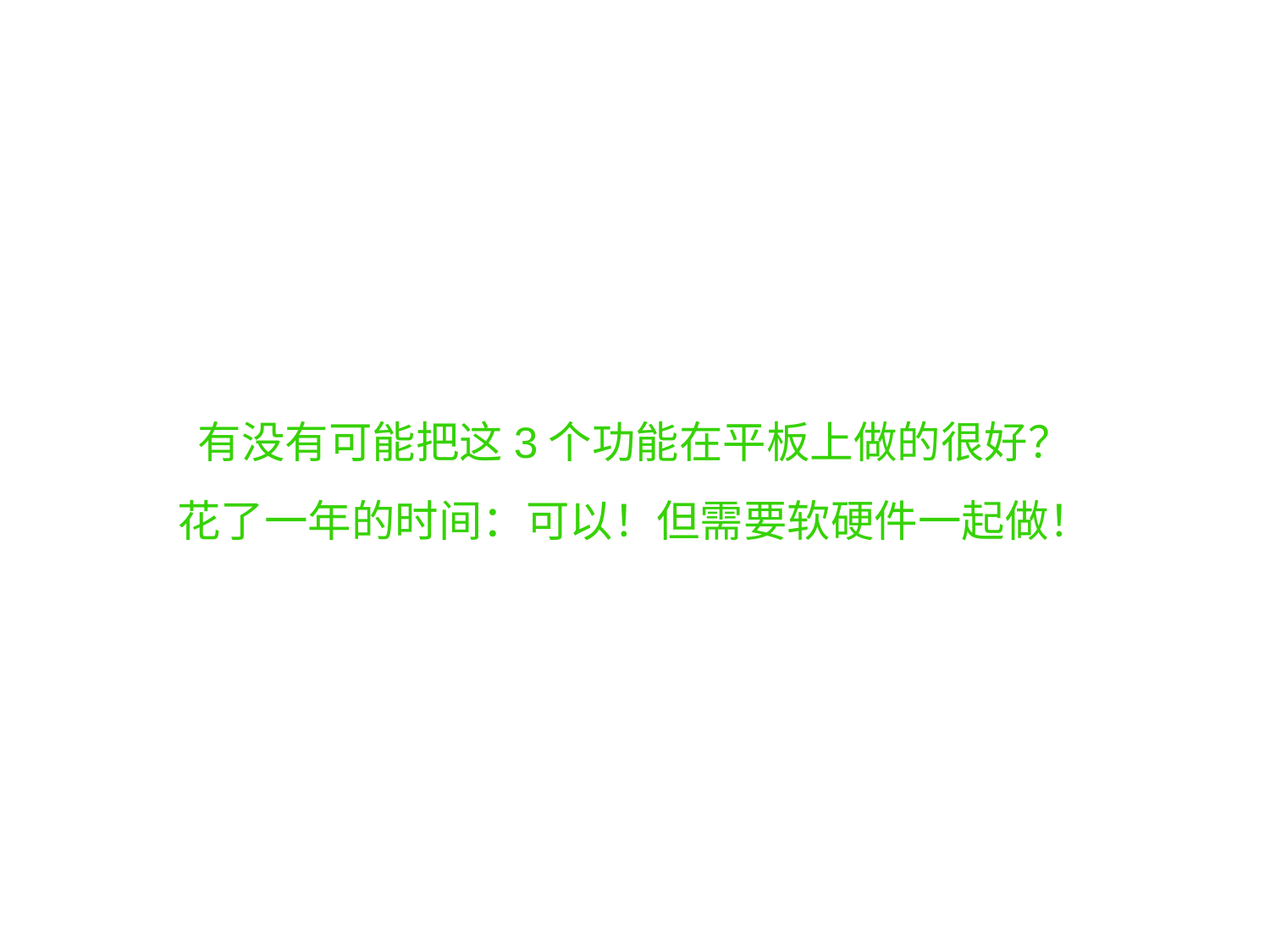

有没有可能把这3个功能在平板上做的很好？
花了一年的时间：可以！但需要软硬件一起做！